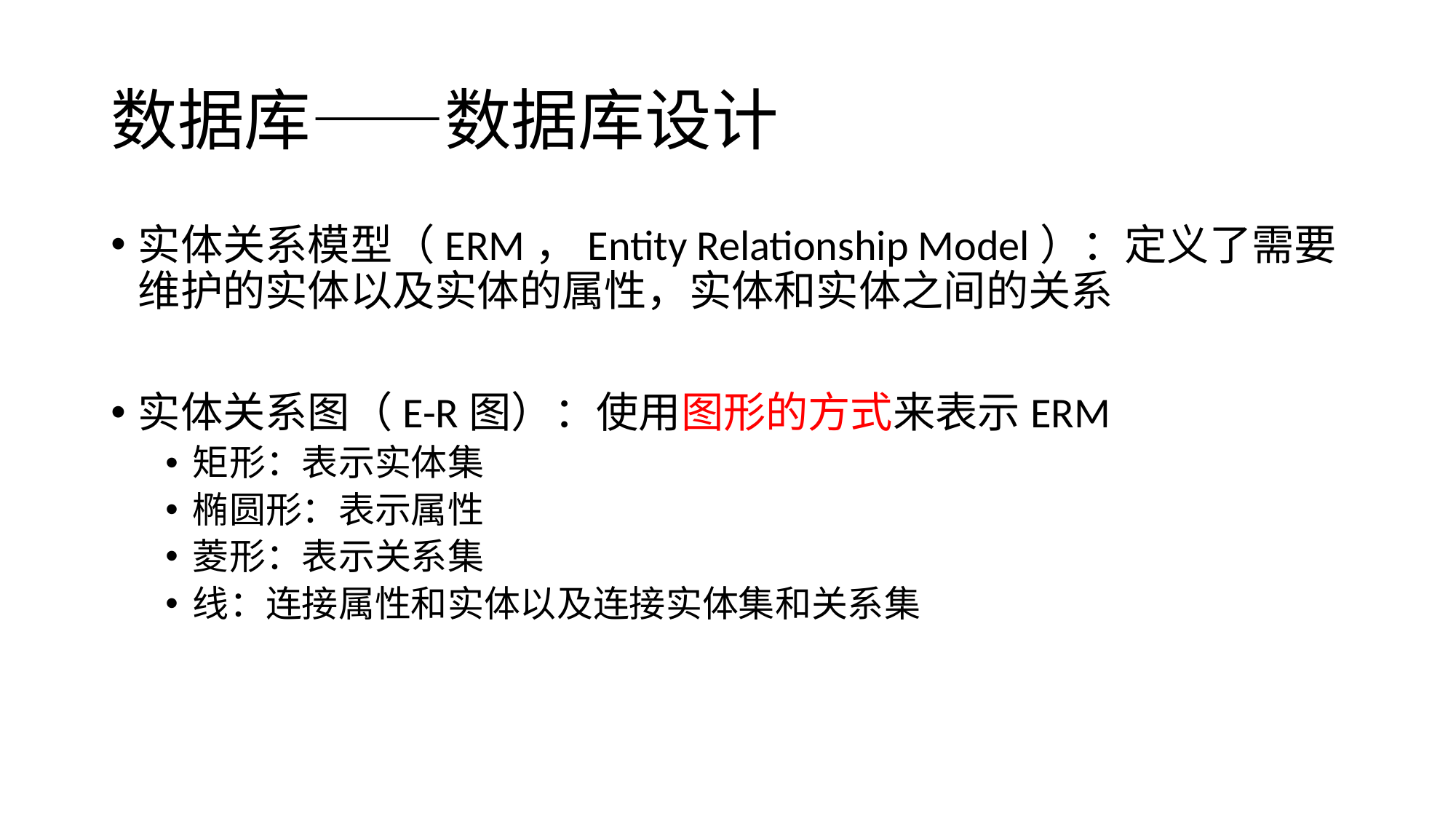

# 数据库——数据库设计
实体关系模型（ERM，Entity Relationship Model）：定义了需要维护的实体以及实体的属性，实体和实体之间的关系

实体关系图（E-R图）：使用图形的方式来表示ERM
矩形：表示实体集
椭圆形：表示属性
菱形：表示关系集
线：连接属性和实体以及连接实体集和关系集